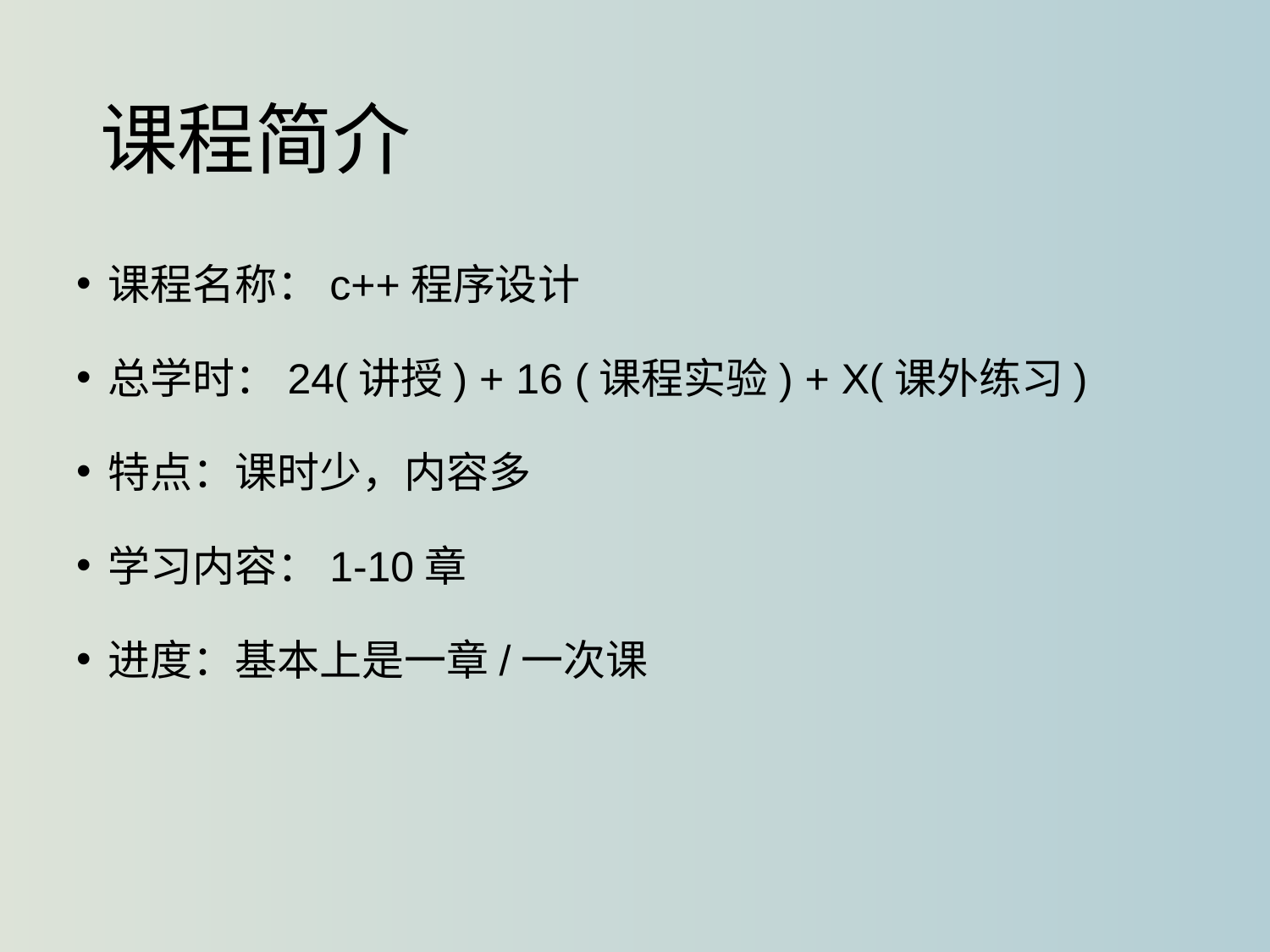

# 课程简介
课程名称：c++程序设计
总学时：24(讲授) + 16 (课程实验) + X(课外练习)
特点：课时少，内容多
学习内容：1-10章
进度：基本上是一章/一次课